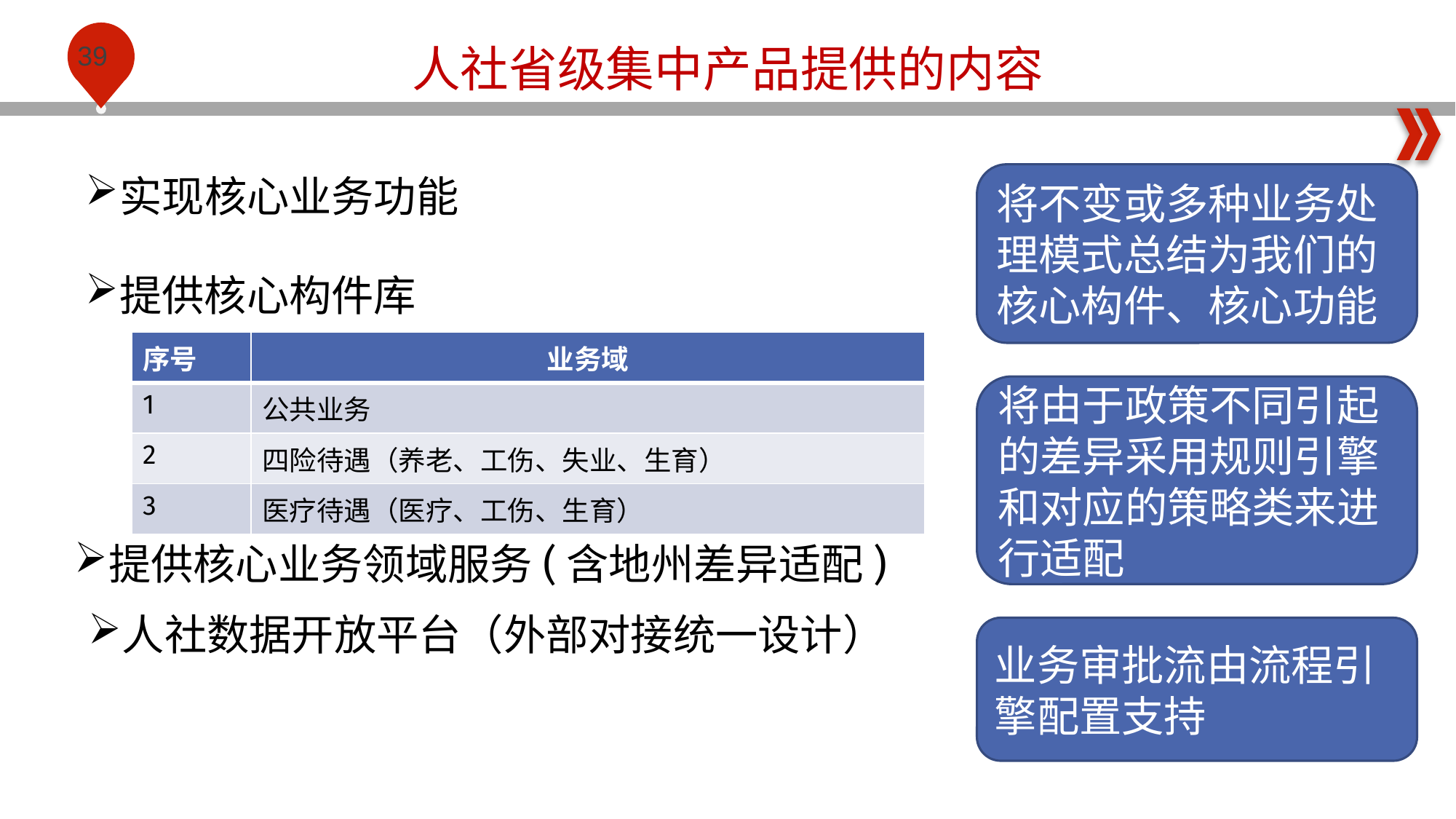

人社省级集中产品提供的内容
实现核心业务功能
将不变或多种业务处理模式总结为我们的核心构件、核心功能
提供核心构件库
| 序号 | 业务域 |
| --- | --- |
| 1 | 公共业务 |
| 2 | 四险待遇（养老、工伤、失业、生育） |
| 3 | 医疗待遇（医疗、工伤、生育） |
将由于政策不同引起的差异采用规则引擎和对应的策略类来进行适配
提供核心业务领域服务(含地州差异适配)
人社数据开放平台（外部对接统一设计）
业务审批流由流程引擎配置支持